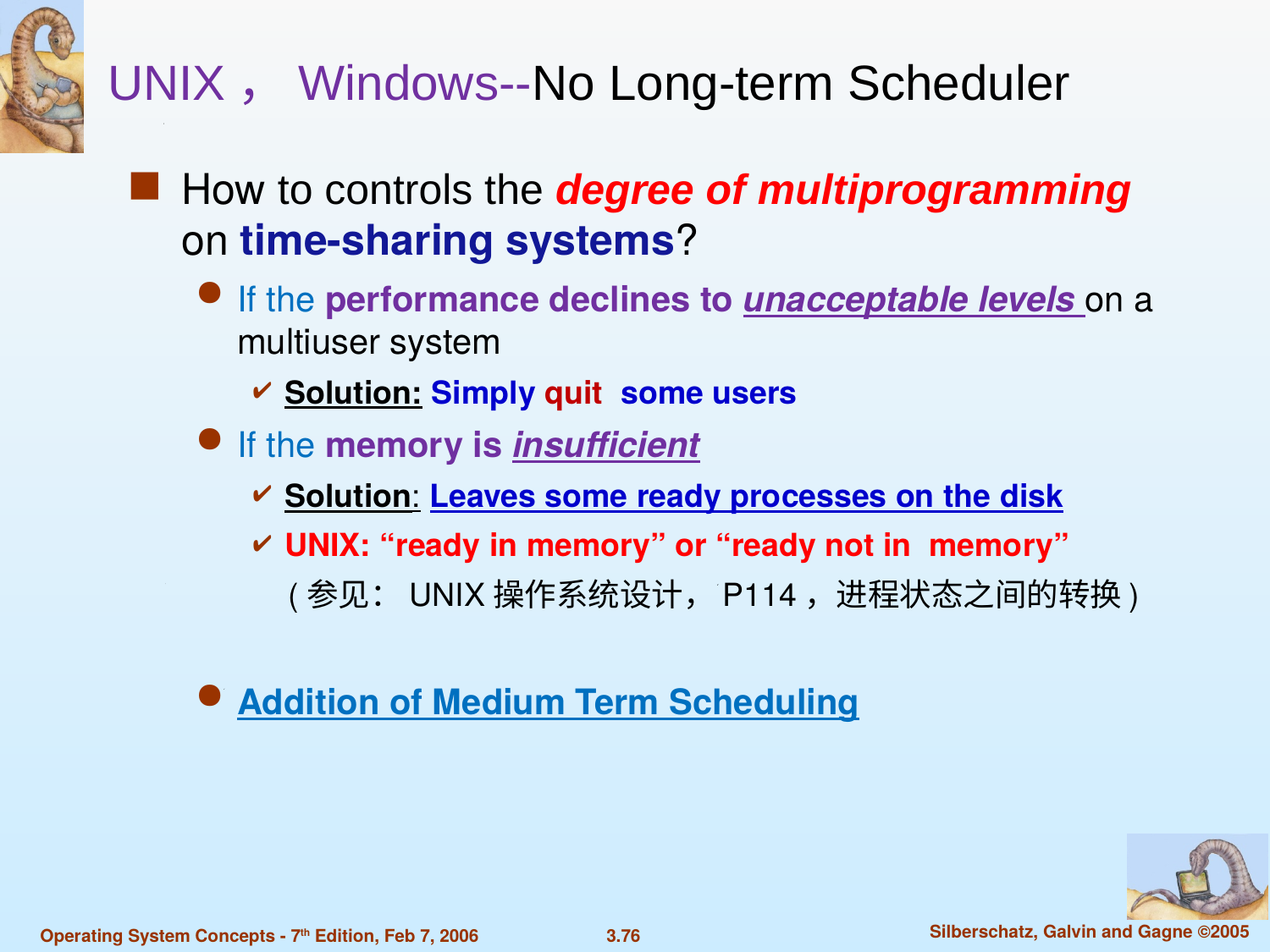

UNIX，Windows--No Long-term Scheduler
How to controls the degree of multiprogramming on time-sharing systems?
If the performance declines to unacceptable levels on a multiuser system
Solution: Simply quit  some users
If the memory is insufficient
Solution: Leaves some ready processes on the disk
UNIX: “ready in memory” or “ready not in  memory”
    (参见：UNIX操作系统设计，P114，进程状态之间的转换)

Addition of Medium Term Scheduling